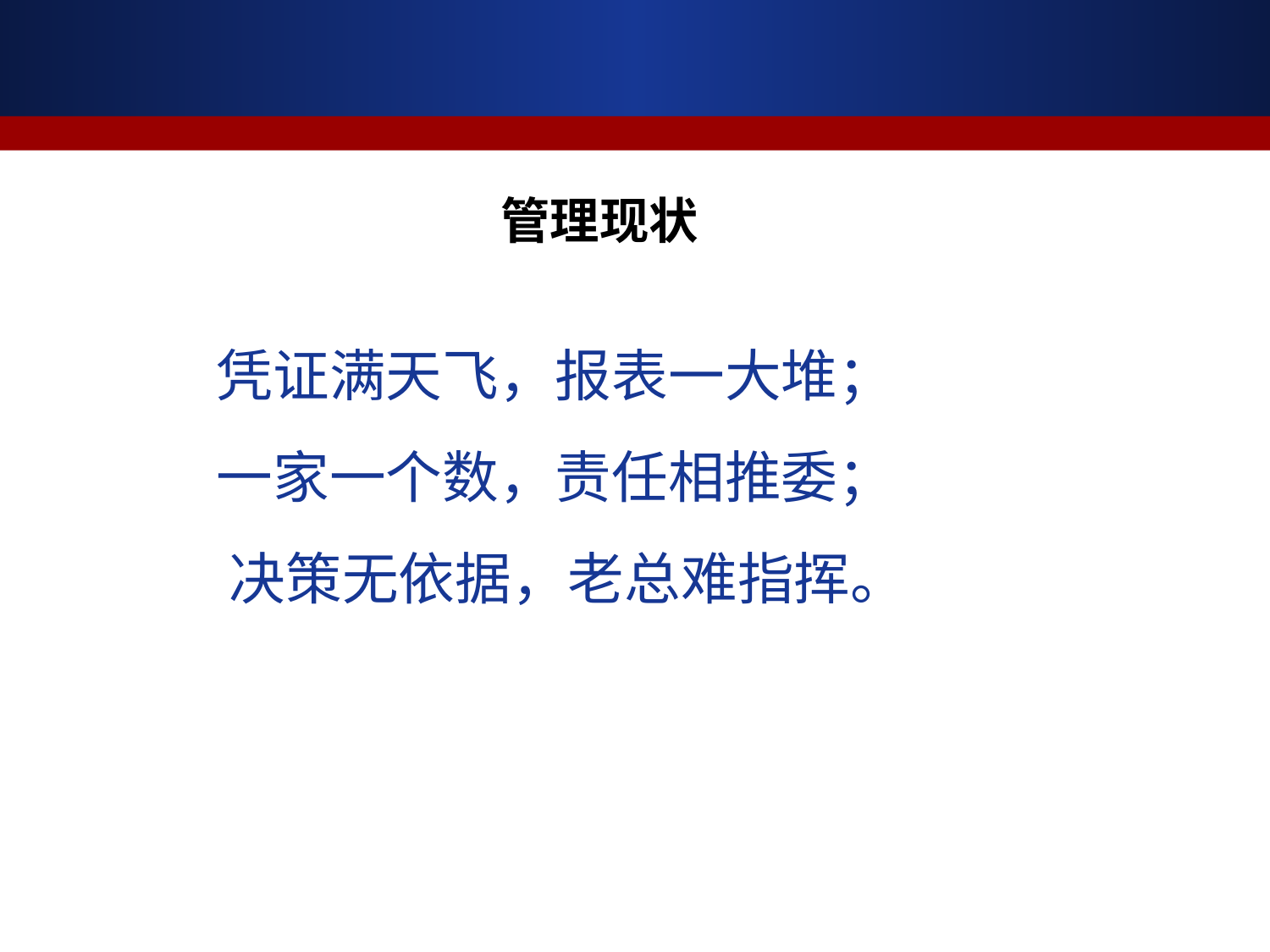

管理现状

     凭证满天飞，报表一大堆；
     一家一个数，责任相推委；
      决策无依据，老总难指挥。